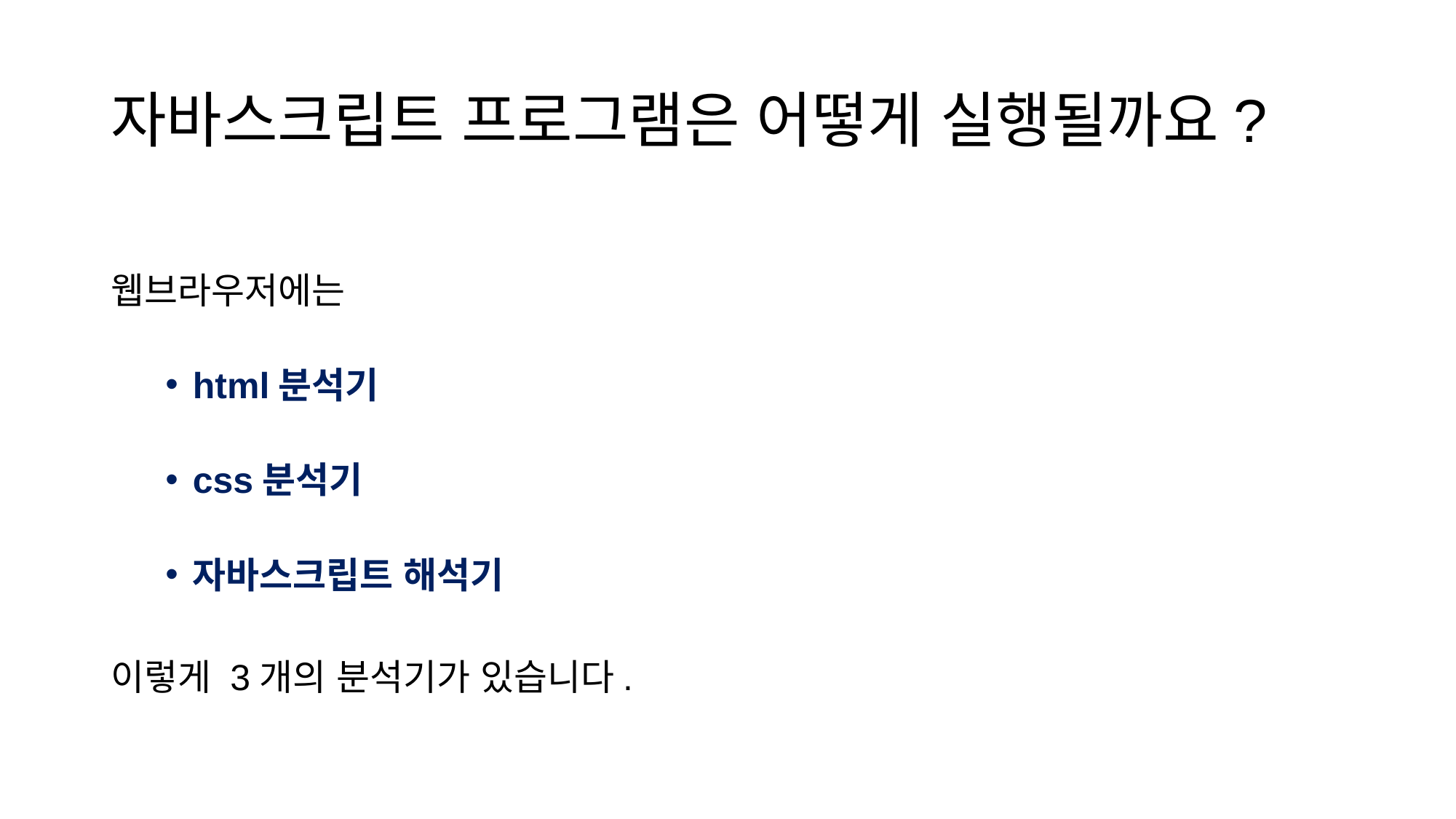

# 자바스크립트 프로그램은 어떻게 실행될까요?
웹브라우저에는
html분석기
css분석기
자바스크립트 해석기
이렇게 3개의 분석기가 있습니다.